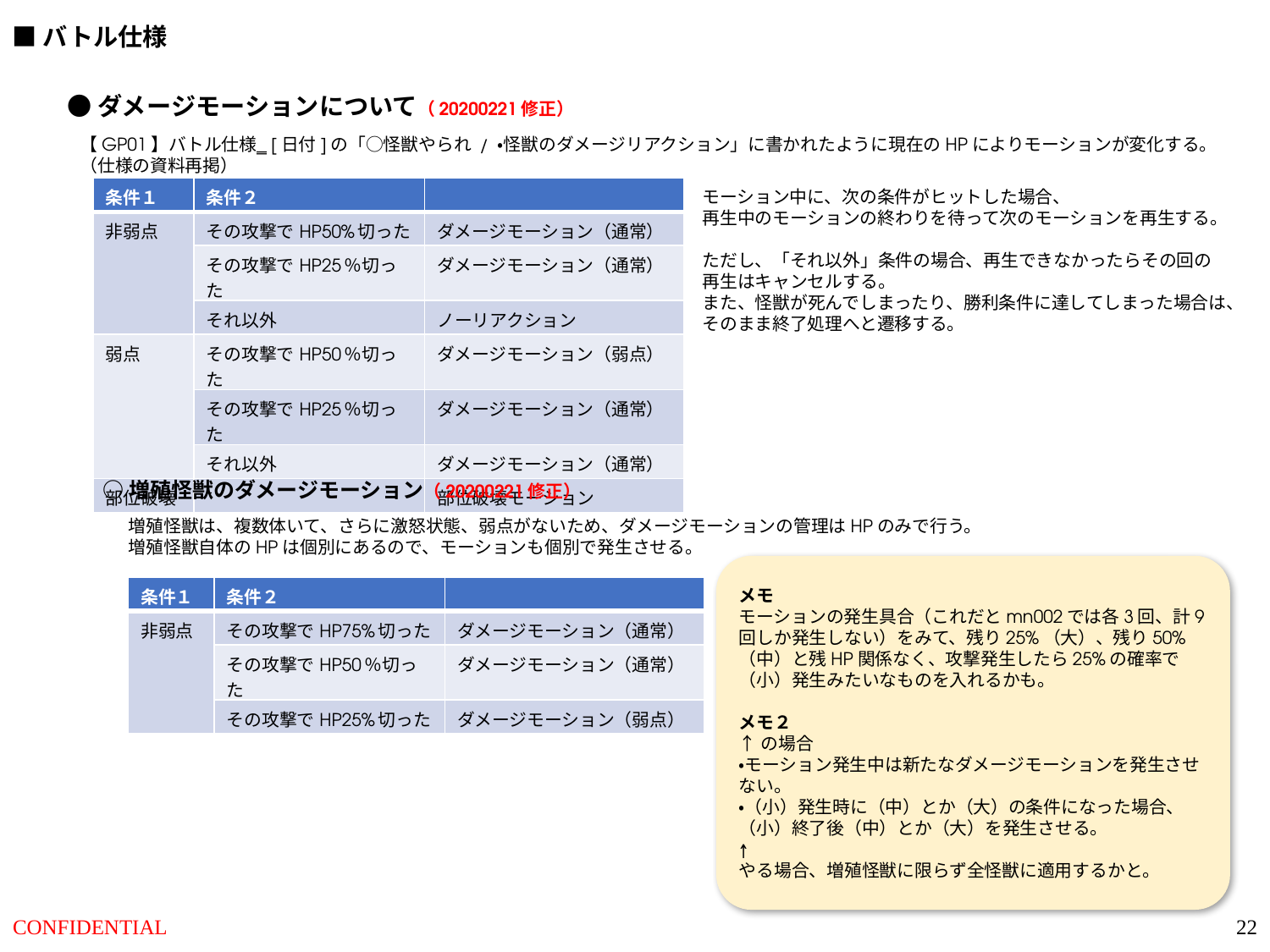

■バトル仕様
●ダメージモーションについて（20200221修正）
【GP01】バトル仕様‗[日付]の「○怪獣やられ / ・怪獣のダメージリアクション」に書かれたように現在のHPによりモーションが変化する。
（仕様の資料再掲）
| 条件１ | 条件２ |  |
| --- | --- | --- |
| 非弱点 | その攻撃でHP50%切った | ダメージモーション（通常） |
|  | その攻撃でHP25％切った | ダメージモーション（通常） |
|  | それ以外 | ノーリアクション |
| 弱点 | その攻撃でHP50％切った | ダメージモーション（弱点） |
|  | その攻撃でHP25％切った | ダメージモーション（通常） |
|  | それ以外 | ダメージモーション（通常） |
| 部位破壊 | - | 部位破壊モーション |
モーション中に、次の条件がヒットした場合、
再生中のモーションの終わりを待って次のモーションを再生する。

ただし、「それ以外」条件の場合、再生できなかったらその回の
再生はキャンセルする。
また、怪獣が死んでしまったり、勝利条件に達してしまった場合は、
そのまま終了処理へと遷移する。
○増殖怪獣のダメージモーション（20200221修正）
増殖怪獣は、複数体いて、さらに激怒状態、弱点がないため、ダメージモーションの管理はHPのみで行う。
増殖怪獣自体のHPは個別にあるので、モーションも個別で発生させる。
メモ
モーションの発生具合（これだとmn002では各3回、計9回しか発生しない）をみて、残り25%（大）、残り50%（中）と残HP関係なく、攻撃発生したら25%の確率で（小）発生みたいなものを入れるかも。

メモ２
↑の場合
・モーション発生中は新たなダメージモーションを発生させない。
・（小）発生時に（中）とか（大）の条件になった場合、（小）終了後（中）とか（大）を発生させる。
↑
やる場合、増殖怪獣に限らず全怪獣に適用するかと。
| 条件１ | 条件２ |  |
| --- | --- | --- |
| 非弱点 | その攻撃でHP75%切った | ダメージモーション（通常） |
|  | その攻撃でHP50％切った | ダメージモーション（通常） |
|  | その攻撃でHP25%切った | ダメージモーション（弱点） |
22
CONFIDENTIAL